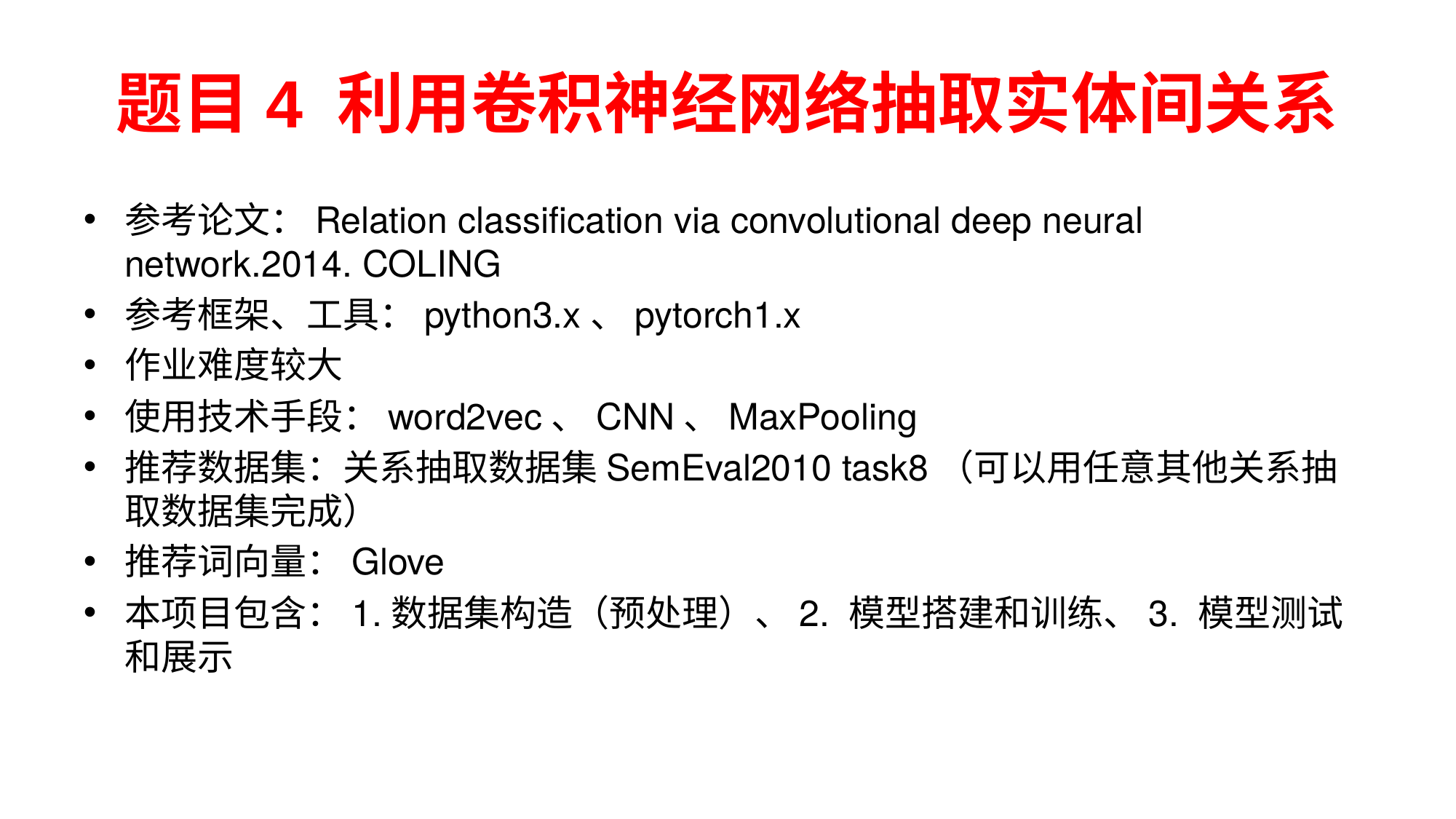

# 题目4 利用卷积神经网络抽取实体间关系
参考论文：Relation classification via convolutional deep neural network.2014. COLING
参考框架、工具：python3.x、pytorch1.x
作业难度较大
使用技术手段：word2vec、CNN、MaxPooling
推荐数据集：关系抽取数据集SemEval2010 task8（可以用任意其他关系抽取数据集完成）
推荐词向量：Glove
本项目包含：1.数据集构造（预处理）、2. 模型搭建和训练、3. 模型测试和展示